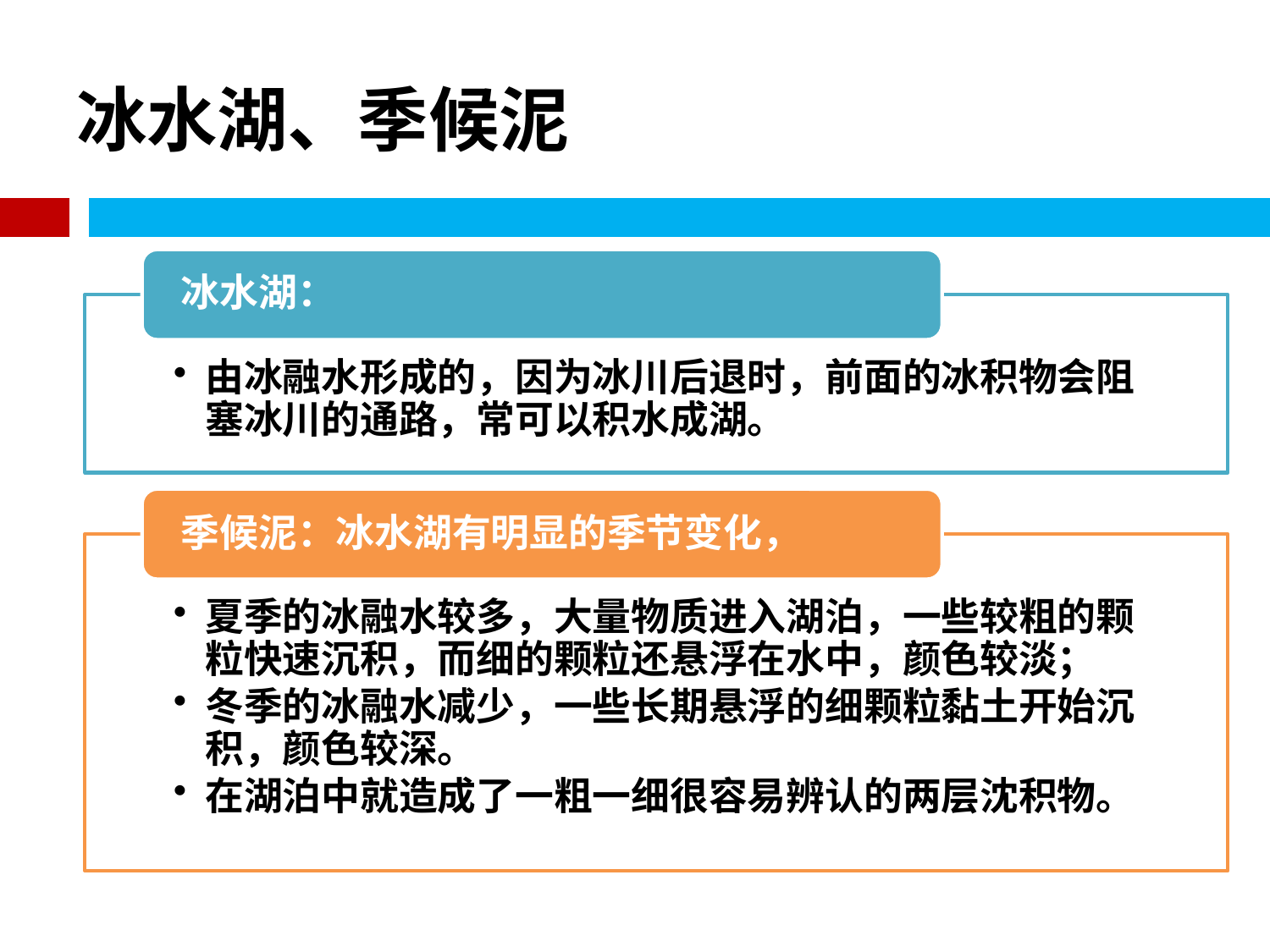

# 冰水湖、季候泥
由冰融水形成的，因为冰川后退时，前面的冰积物会阻塞冰川的通路，常可以积水成湖。
冰水湖：
夏季的冰融水较多，大量物质进入湖泊，一些较粗的颗粒快速沉积，而细的颗粒还悬浮在水中，颜色较淡；
冬季的冰融水减少，一些长期悬浮的细颗粒黏土开始沉积，颜色较深。
在湖泊中就造成了一粗一细很容易辨认的两层沈积物。
季候泥：冰水湖有明显的季节变化，